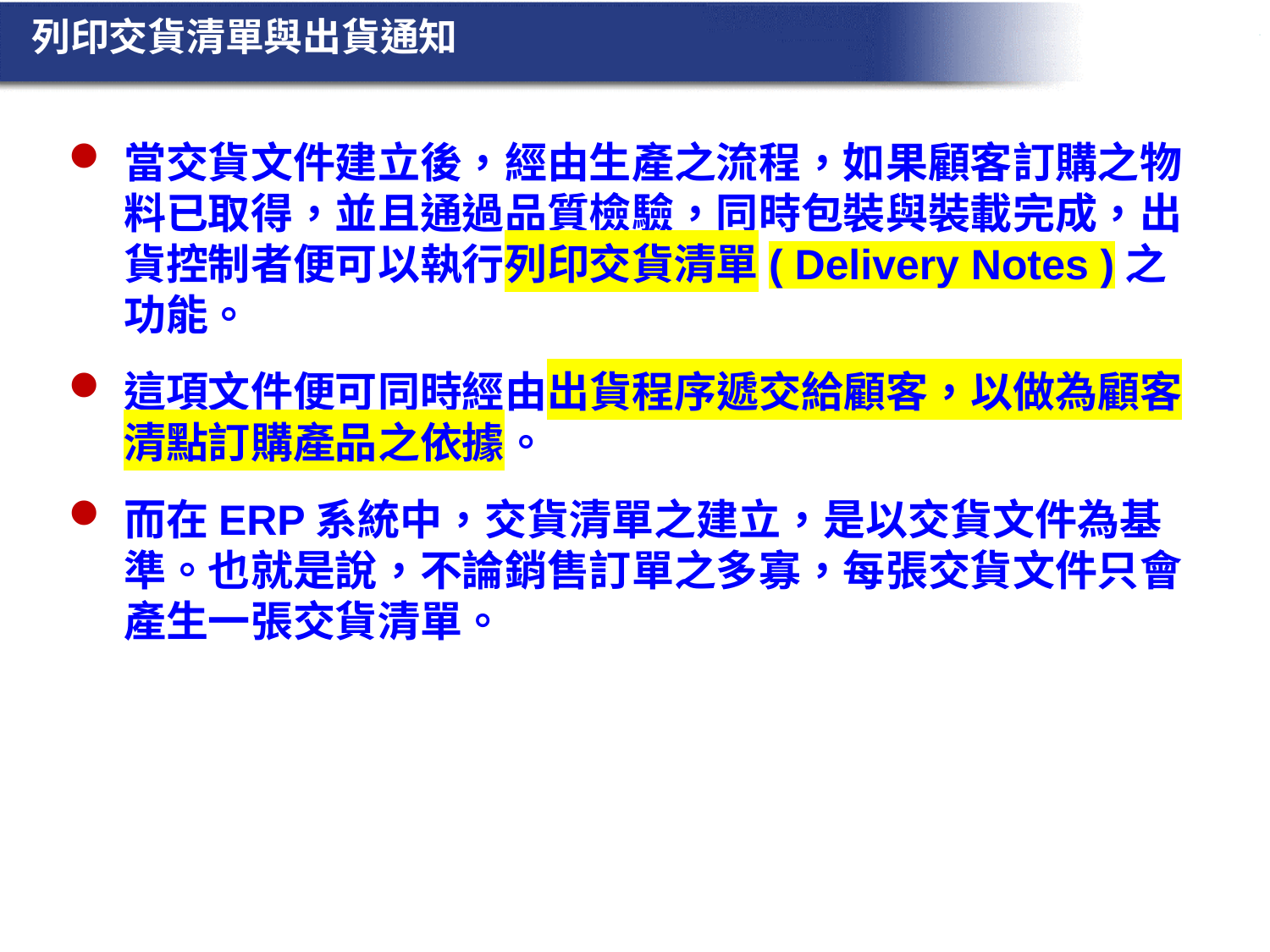

列印交貨清單與出貨通知
當交貨文件建立後，經由生產之流程，如果顧客訂購之物料已取得，並且通過品質檢驗，同時包裝與裝載完成，出貨控制者便可以執行列印交貨清單( Delivery Notes )之功能。
這項文件便可同時經由出貨程序遞交給顧客，以做為顧客清點訂購產品之依據。
而在ERP系統中，交貨清單之建立，是以交貨文件為基準。也就是說，不論銷售訂單之多寡，每張交貨文件只會產生一張交貨清單。